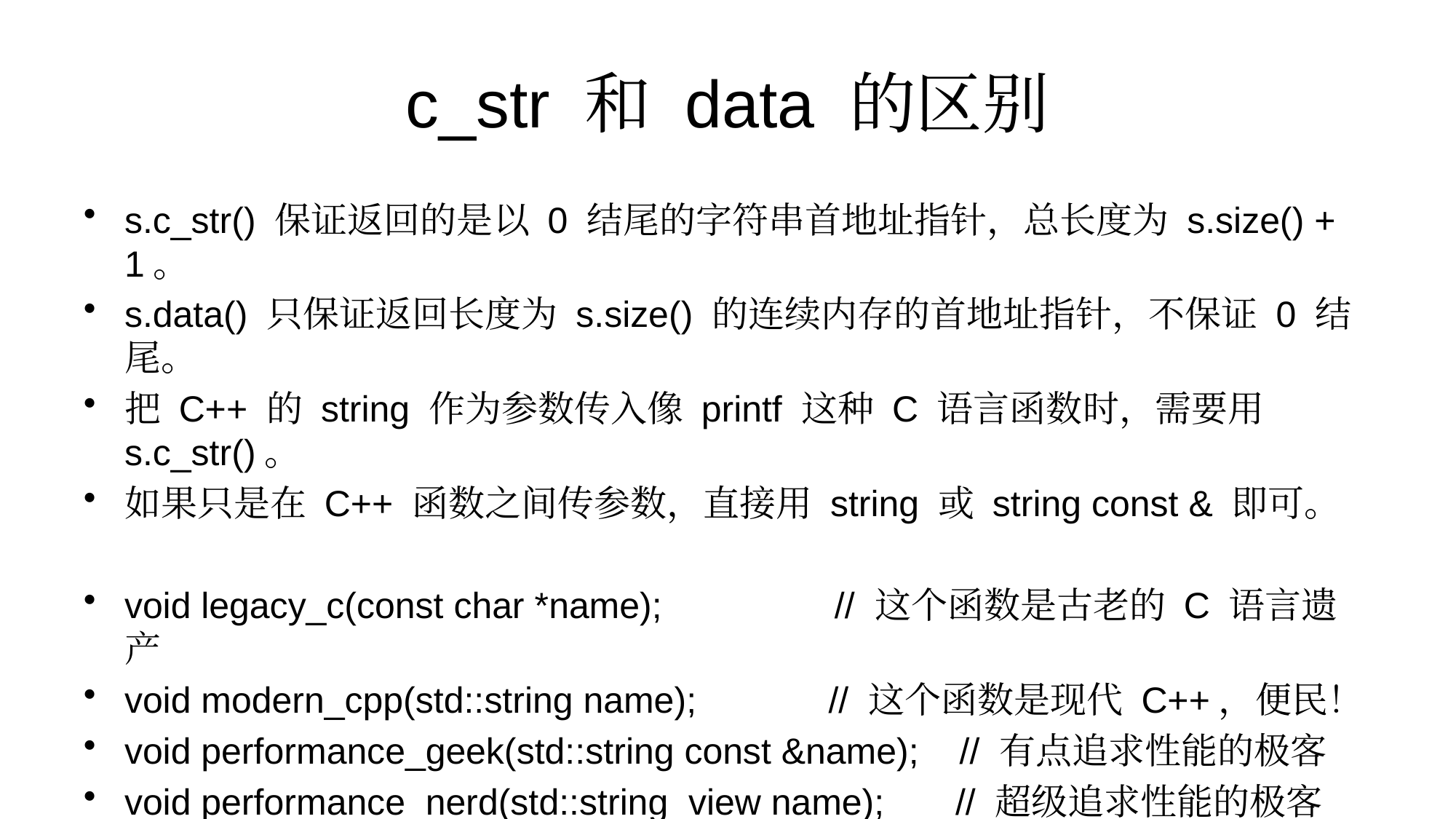

# c_str 和 data 的区别
s.c_str() 保证返回的是以 0 结尾的字符串首地址指针，总长度为 s.size() + 1。
s.data() 只保证返回长度为 s.size() 的连续内存的首地址指针，不保证 0 结尾。
把 C++ 的 string 作为参数传入像 printf 这种 C 语言函数时，需要用 s.c_str()。
如果只是在 C++ 函数之间传参数，直接用 string 或 string const & 即可。

void legacy_c(const char *name);                 // 这个函数是古老的 C 语言遗产
void modern_cpp(std::string name);             // 这个函数是现代 C++，便民！
void performance_geek(std::string const &name);    // 有点追求性能的极客
void performance_nerd(std::string_view name);       // 超级追求性能的极客